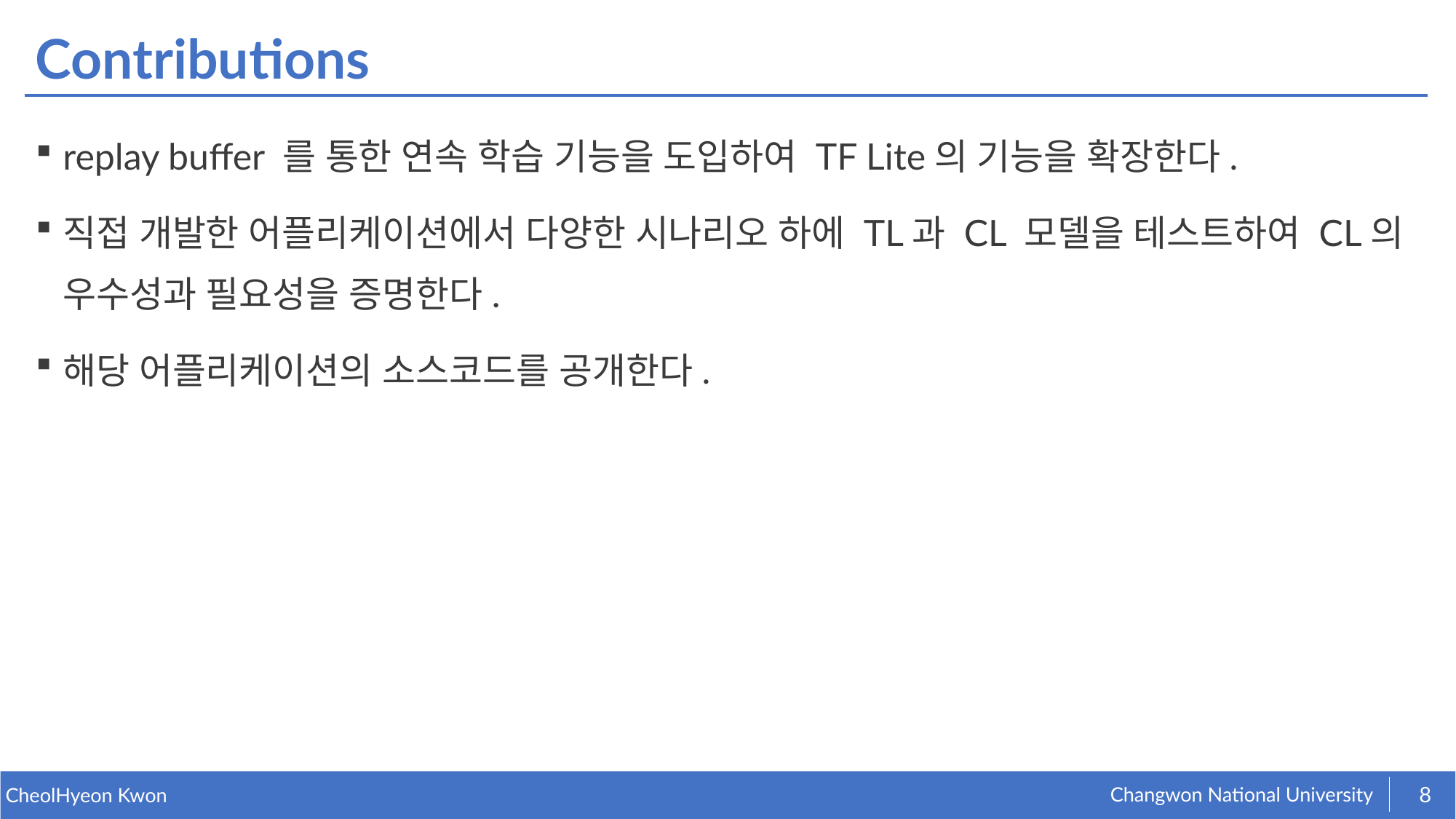

# Contributions
replay buffer 를 통한 연속 학습 기능을 도입하여 TF Lite의 기능을 확장한다.
직접 개발한 어플리케이션에서 다양한 시나리오 하에 TL과 CL 모델을 테스트하여 CL의 우수성과 필요성을 증명한다.
해당 어플리케이션의 소스코드를 공개한다.

8